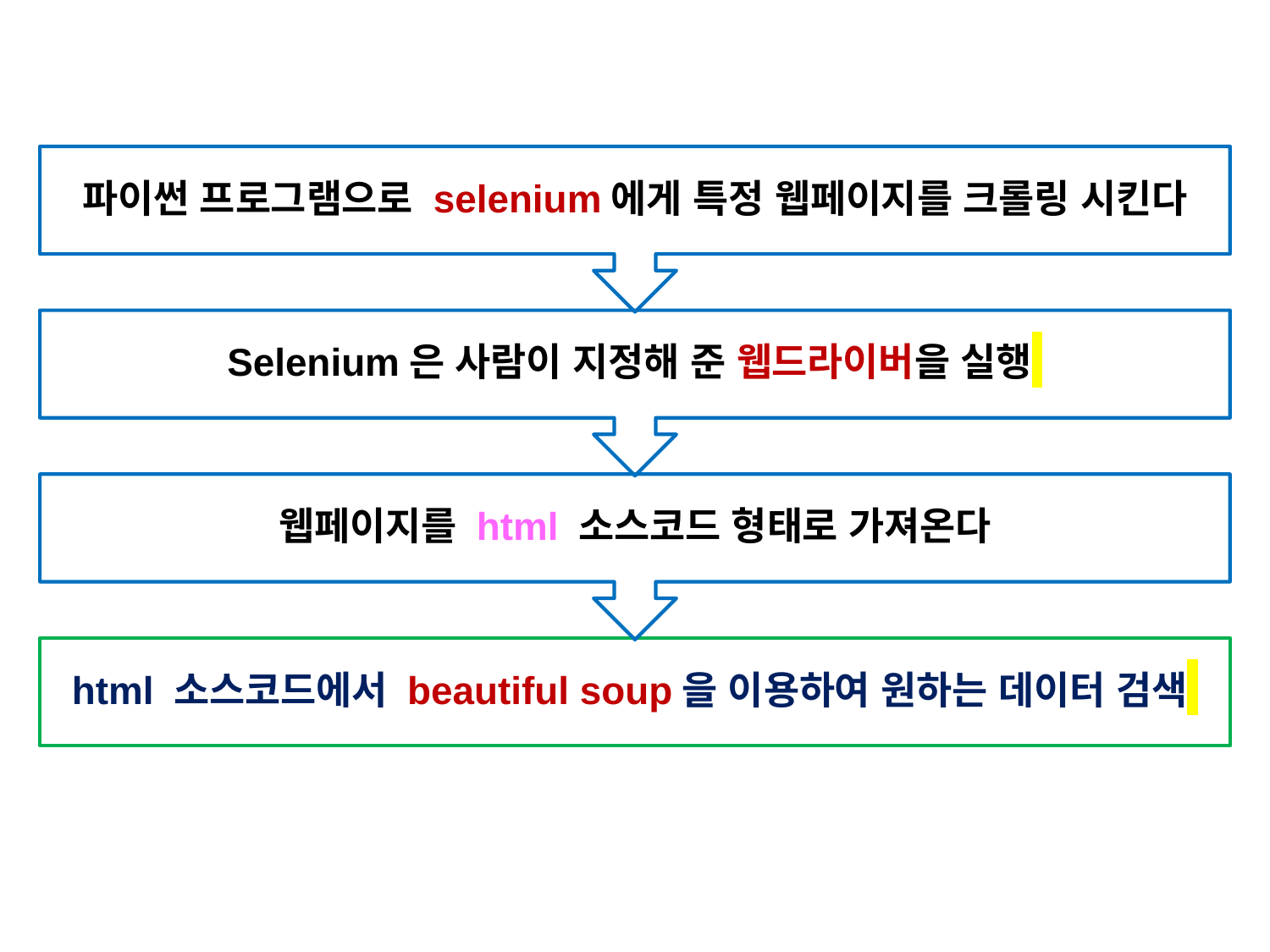

html 소스코드에서 beautiful soup을 이용하여 원하는 데이터 검색
웹페이지를 html 소스코드 형태로 가져온다
Selenium은 사람이 지정해 준 웹드라이버을 실행
파이썬 프로그램으로 selenium에게 특정 웹페이지를 크롤링 시킨다